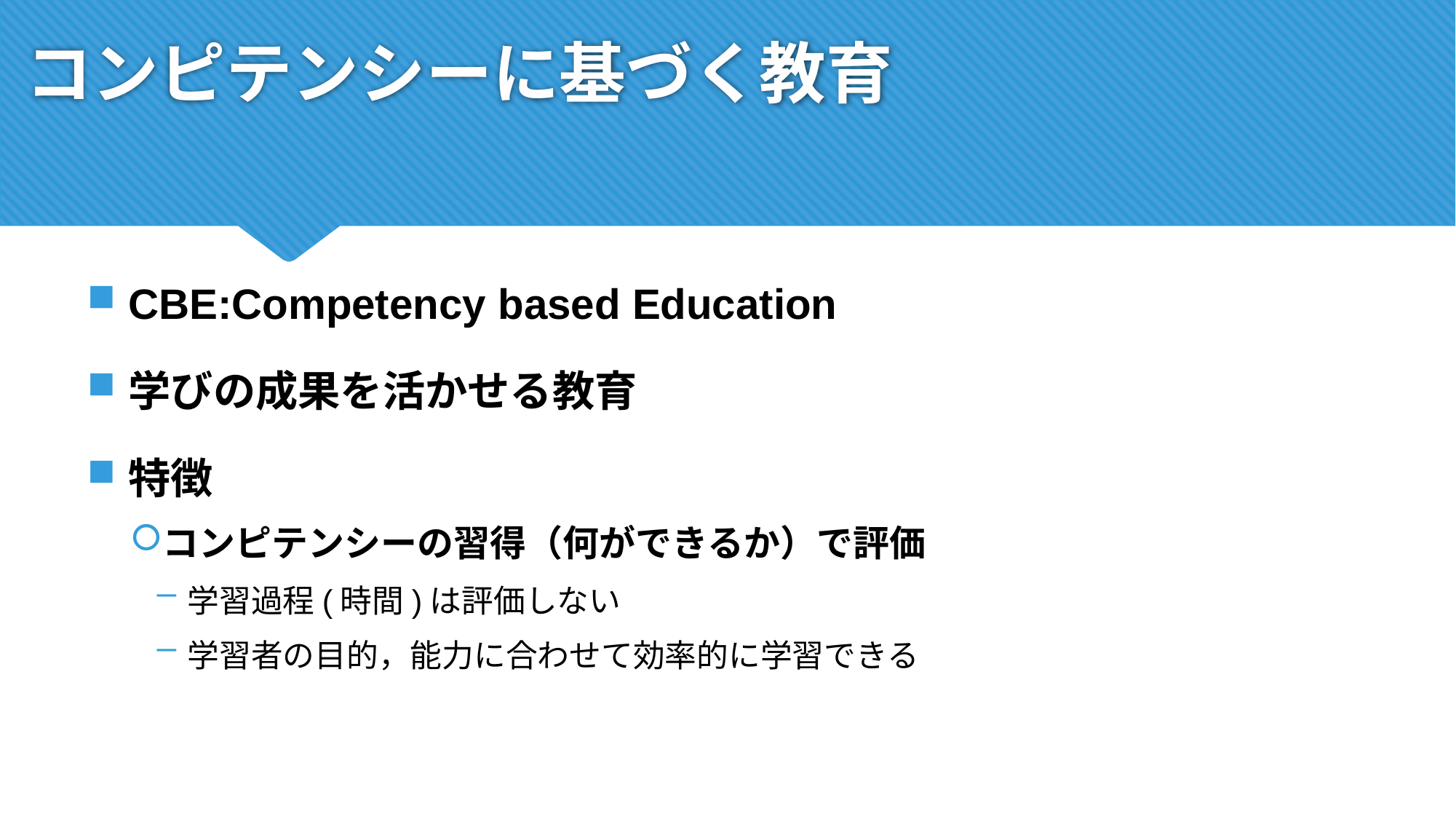

# コンピテンシーに基づく教育
CBE:Competency based Education
学びの成果を活かせる教育
特徴
コンピテンシーの習得（何ができるか）で評価
学習過程(時間)は評価しない
学習者の目的，能力に合わせて効率的に学習できる